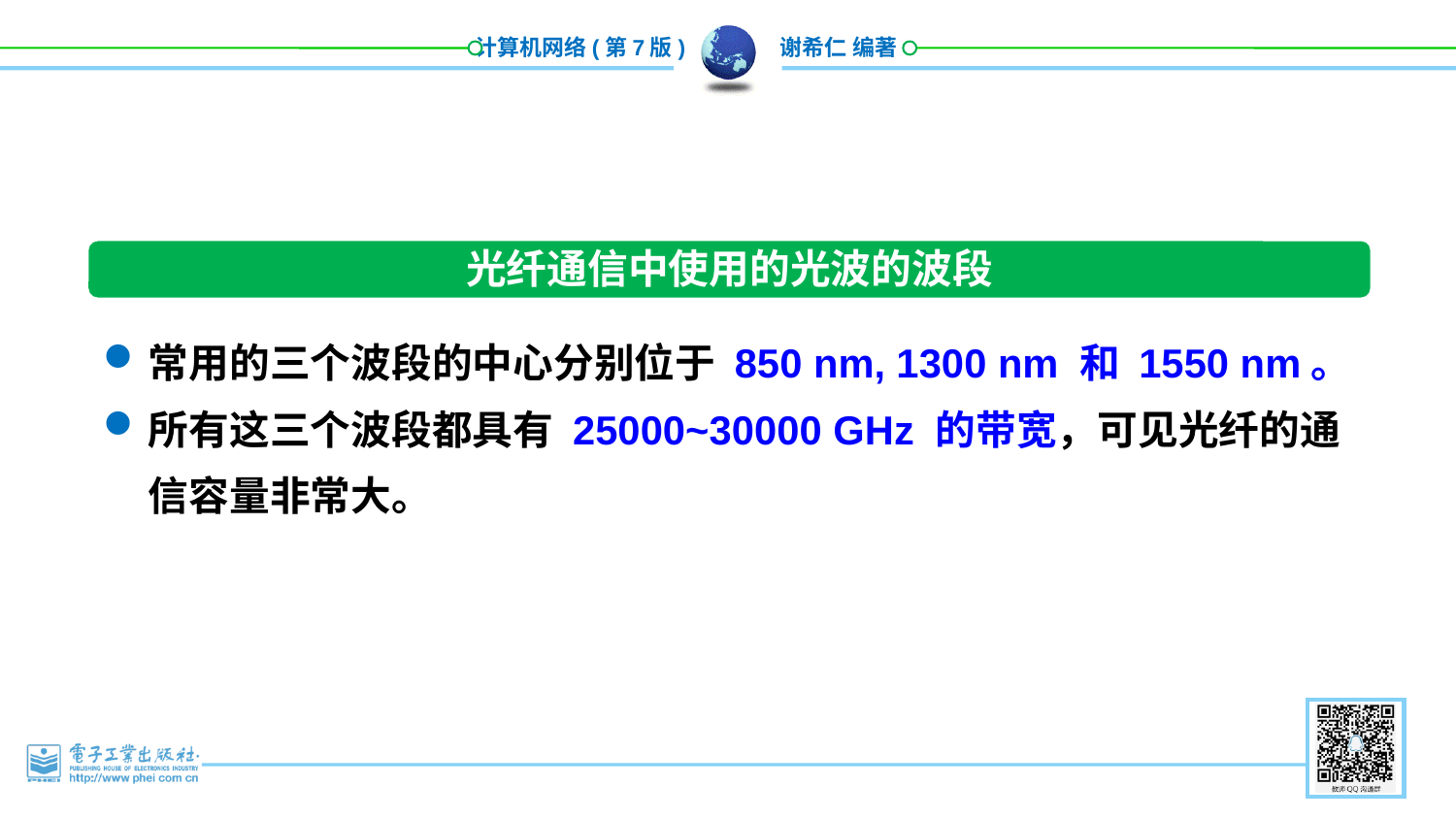

光纤通信中使用的光波的波段

常用的三个波段的中心分别位于 850 nm, 1300 nm 和 1550 nm。
所有这三个波段都具有 25000~30000 GHz 的带宽，可见光纤的通信容量非常大。